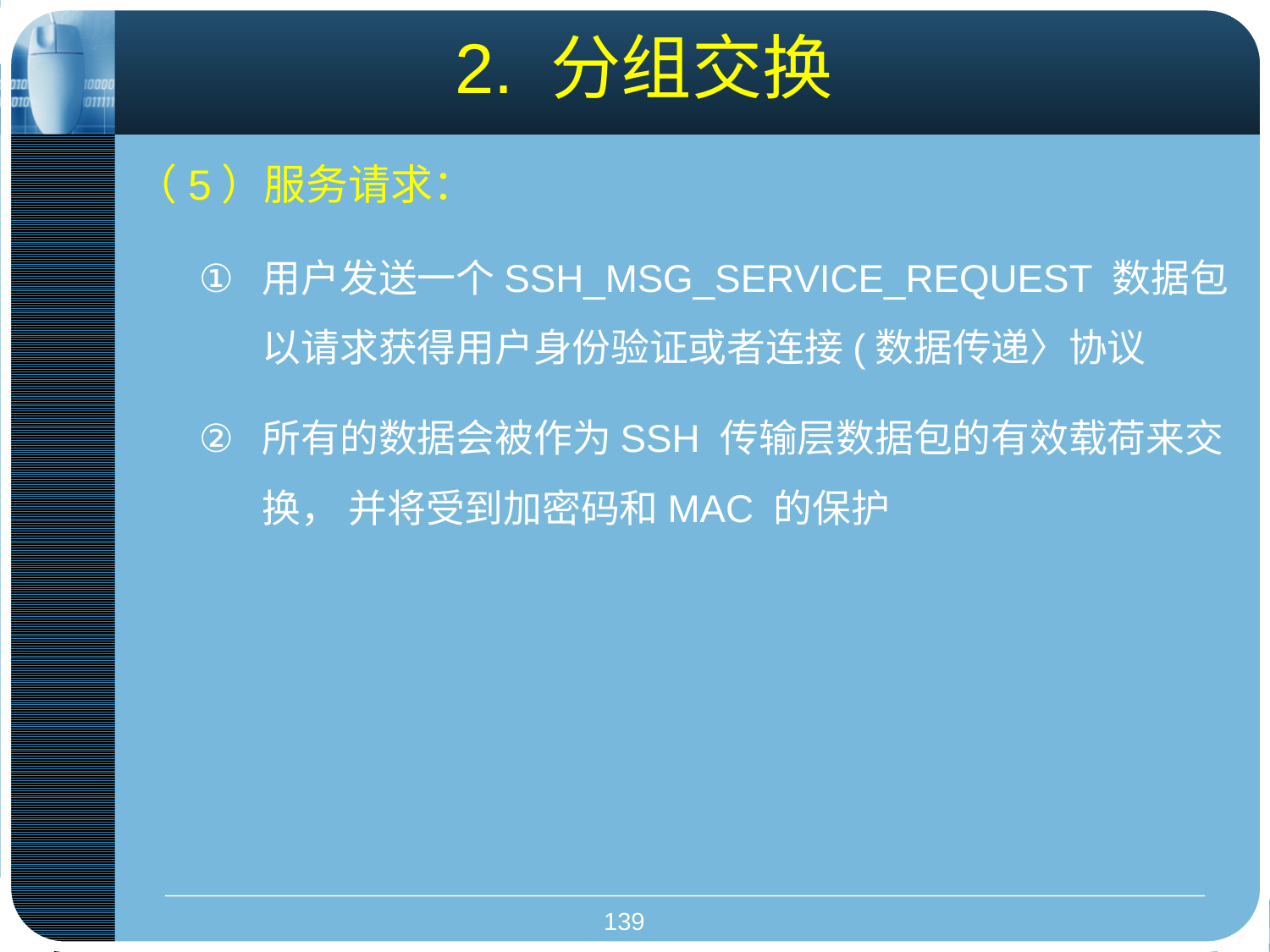

2. 分组交换
（5）服务请求：
用户发送一个SSH_MSG_SERVICE_REQUEST 数据包以请求获得用户身份验证或者连接(数据传递〉协议
所有的数据会被作为SSH 传输层数据包的有效载荷来交换， 并将受到加密码和MAC 的保护

139